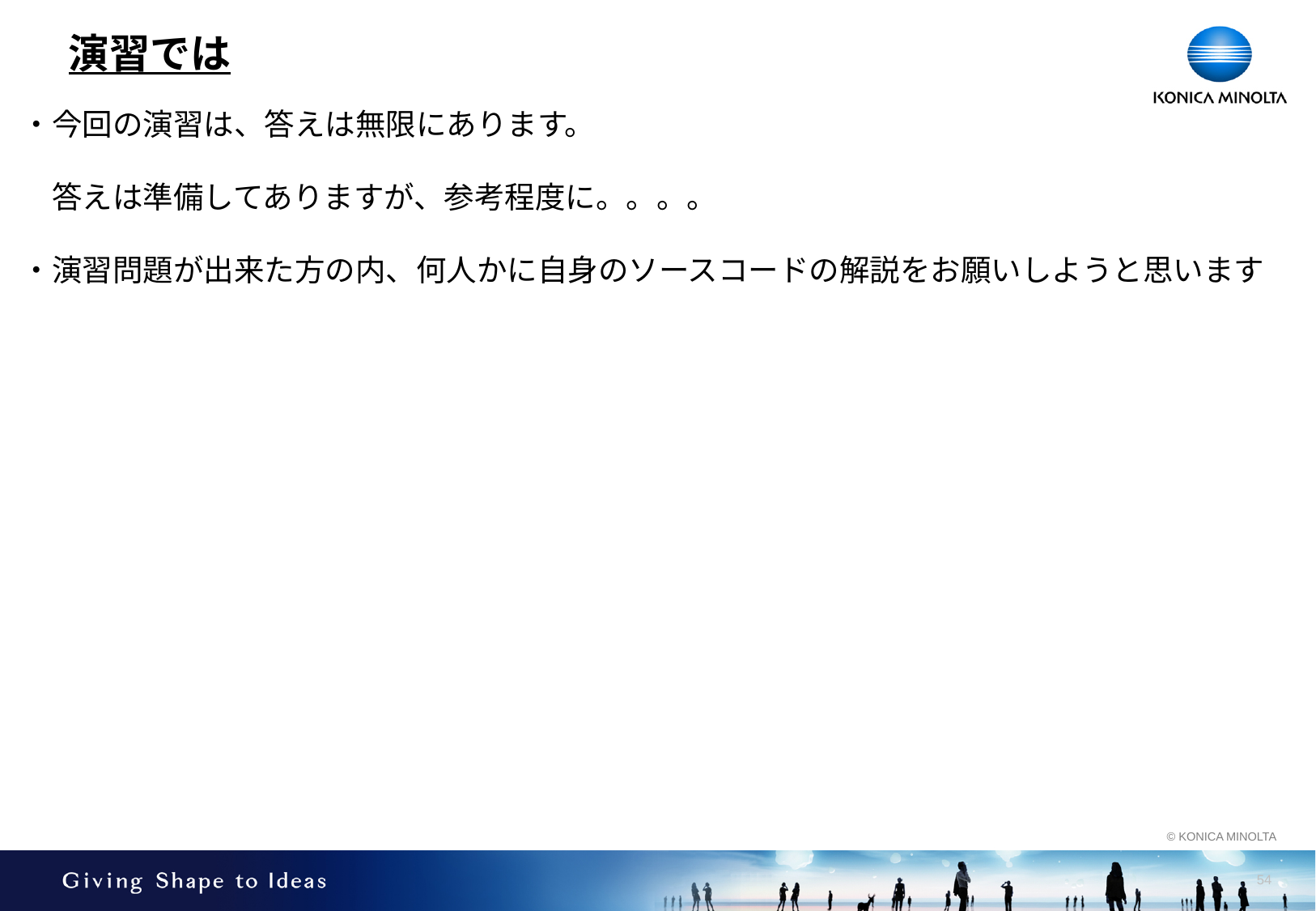

# 演習では

・今回の演習は、答えは無限にあります。

　答えは準備してありますが、参考程度に。。。。

・演習問題が出来た方の内、何人かに自身のソースコードの解説をお願いしようと思います

54